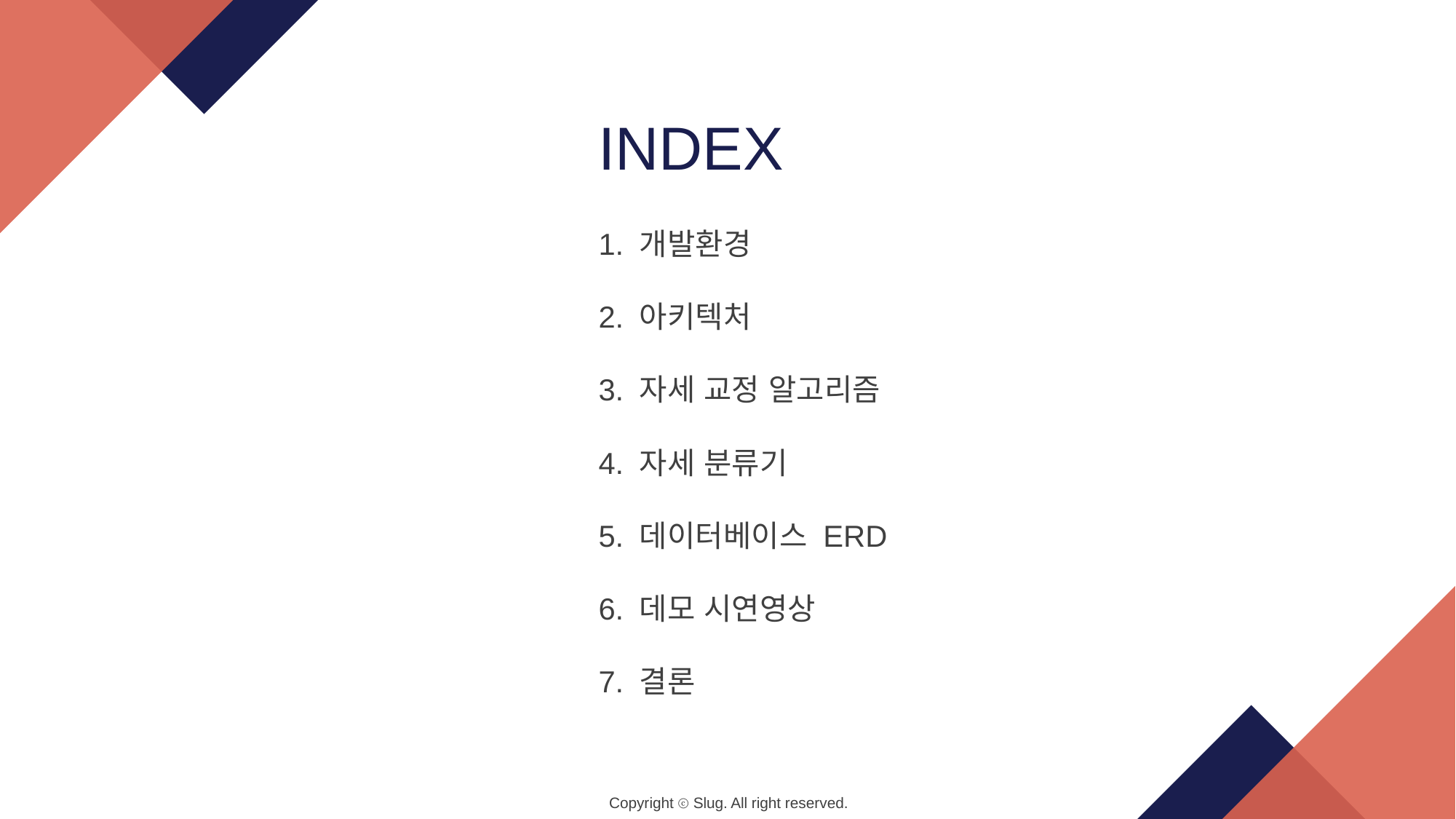

INDEX
1. 개발환경

2. 아키텍처

3. 자세 교정 알고리즘

4. 자세 분류기

5. 데이터베이스 ERD

6. 데모 시연영상

7. 결론

ASIA
Copyright ⓒ Slug. All right reserved.